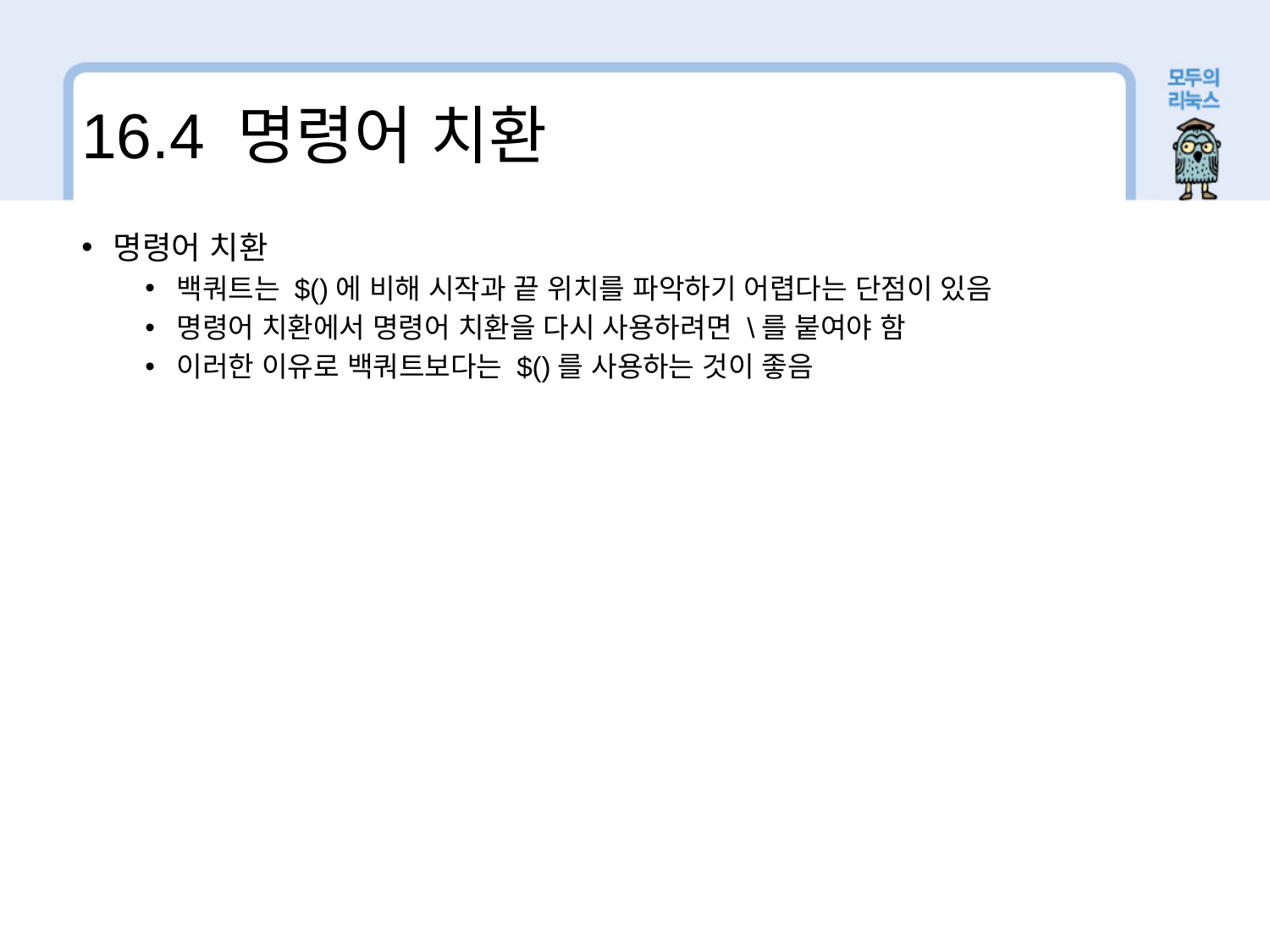

16.4 명령어 치환
명령어 치환
백쿼트는 $()에 비해 시작과 끝 위치를 파악하기 어렵다는 단점이 있음
명령어 치환에서 명령어 치환을 다시 사용하려면 \를 붙여야 함
이러한 이유로 백쿼트보다는 $()를 사용하는 것이 좋음